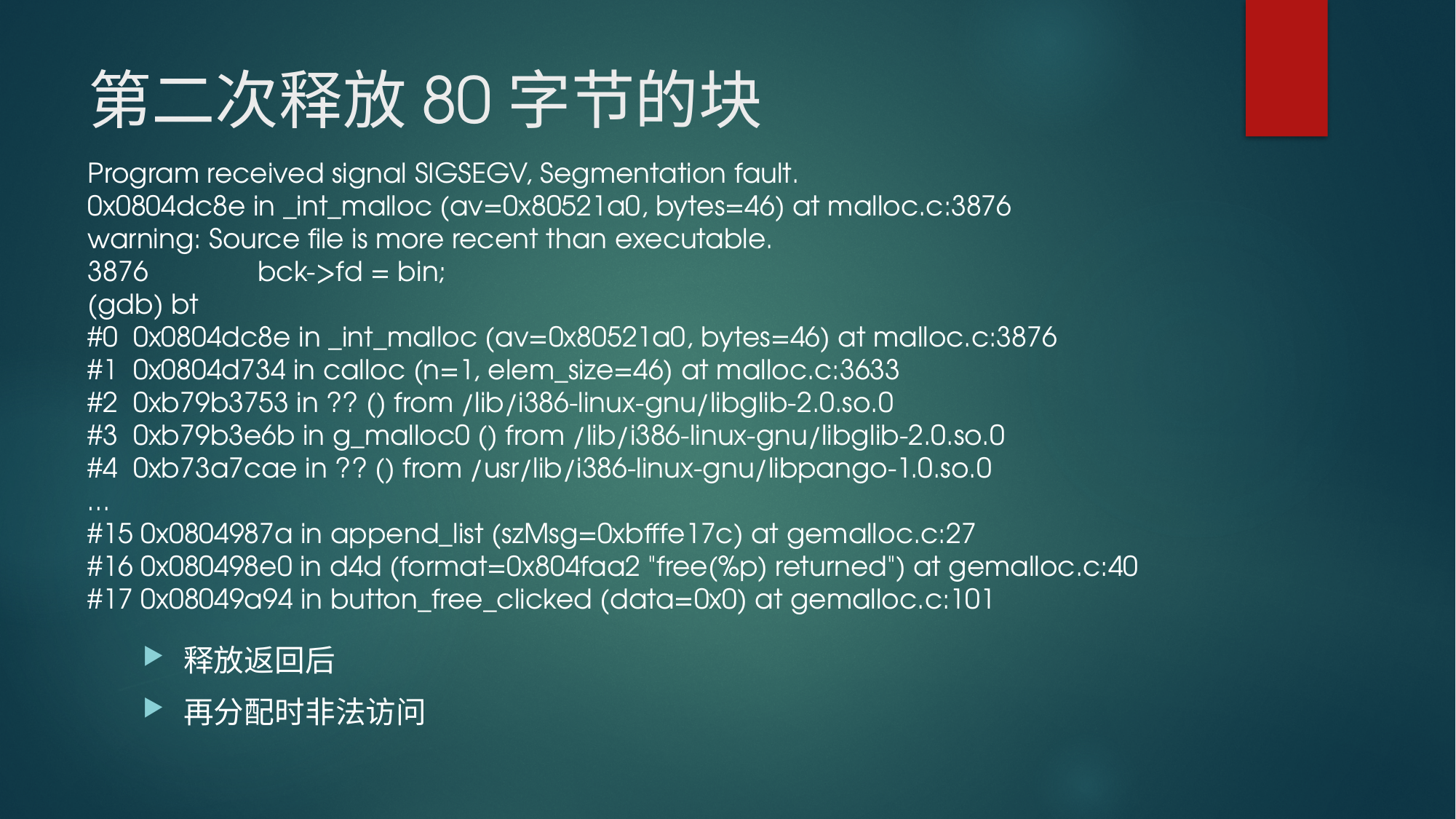

# 第二次释放80字节的块
Program received signal SIGSEGV, Segmentation fault.
0x0804dc8e in _int_malloc (av=0x80521a0, bytes=46) at malloc.c:3876
warning: Source file is more recent than executable.
3876	        bck->fd = bin;
(gdb) bt
#0  0x0804dc8e in _int_malloc (av=0x80521a0, bytes=46) at malloc.c:3876
#1  0x0804d734 in calloc (n=1, elem_size=46) at malloc.c:3633
#2  0xb79b3753 in ?? () from /lib/i386-linux-gnu/libglib-2.0.so.0
#3  0xb79b3e6b in g_malloc0 () from /lib/i386-linux-gnu/libglib-2.0.so.0
#4  0xb73a7cae in ?? () from /usr/lib/i386-linux-gnu/libpango-1.0.so.0
…
#15 0x0804987a in append_list (szMsg=0xbfffe17c) at gemalloc.c:27
#16 0x080498e0 in d4d (format=0x804faa2 "free(%p) returned") at gemalloc.c:40
#17 0x08049a94 in button_free_clicked (data=0x0) at gemalloc.c:101

释放返回后
再分配时非法访问